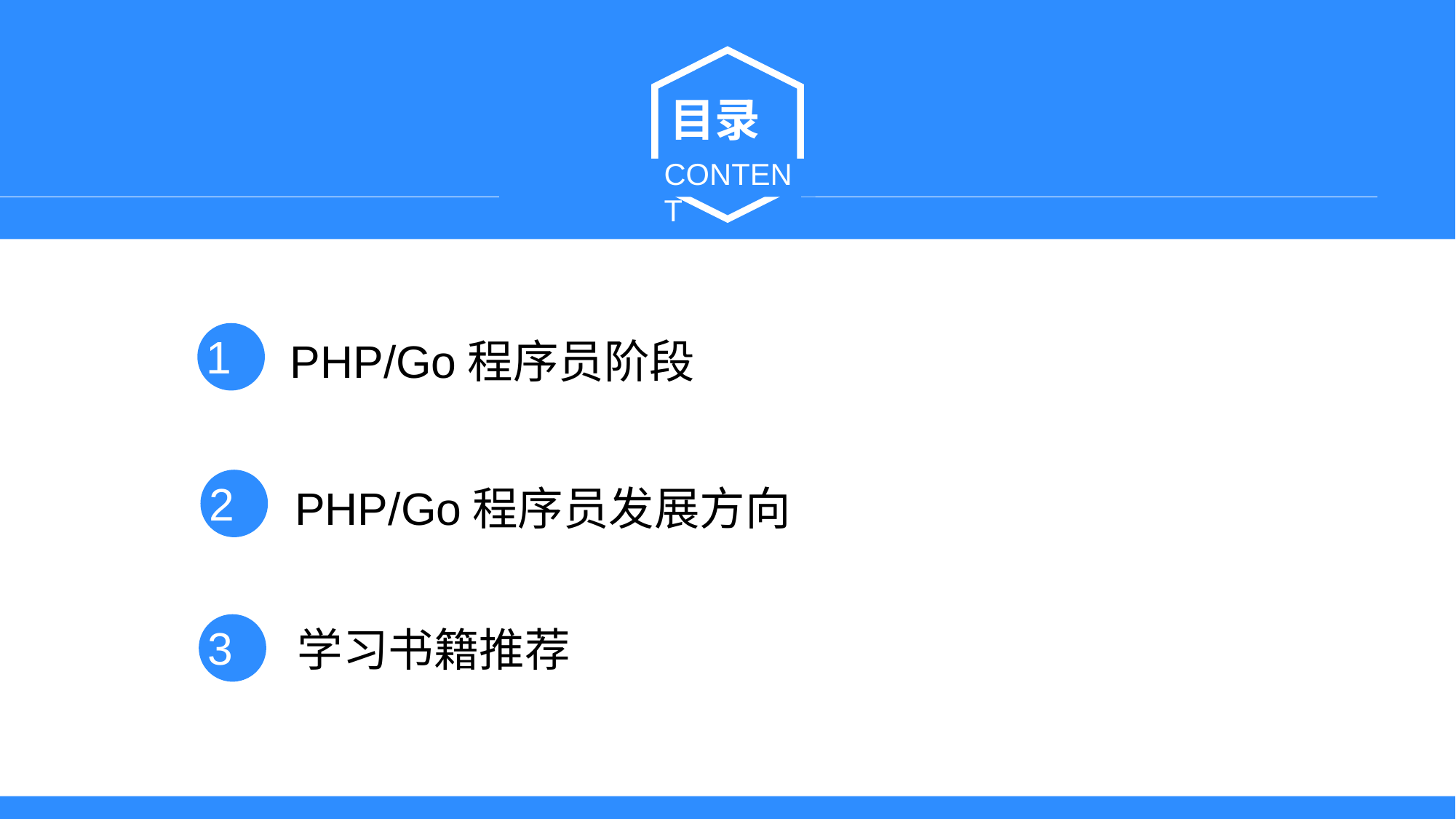

目录
CONTENT

1
PHP/Go程序员阶段

2
PHP/Go程序员发展方向

3
学习书籍推荐